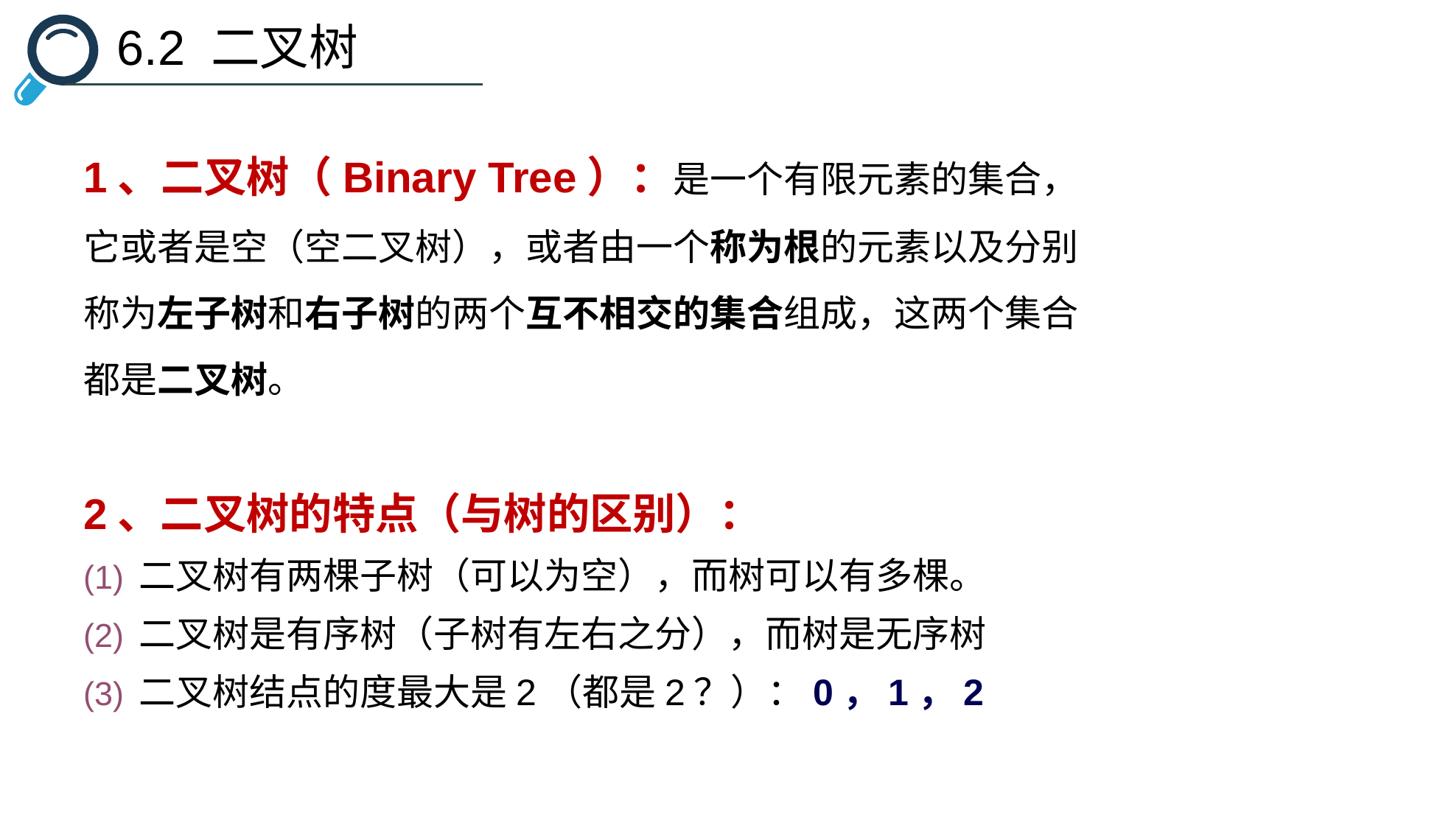

6.2 二叉树
1、二叉树（Binary Tree）：是一个有限元素的集合，它或者是空（空二叉树），或者由一个称为根的元素以及分别称为左子树和右子树的两个互不相交的集合组成，这两个集合都是二叉树。
2、二叉树的特点（与树的区别）：
二叉树有两棵子树（可以为空），而树可以有多棵。
二叉树是有序树（子树有左右之分），而树是无序树
二叉树结点的度最大是2（都是2？）：0，1，2